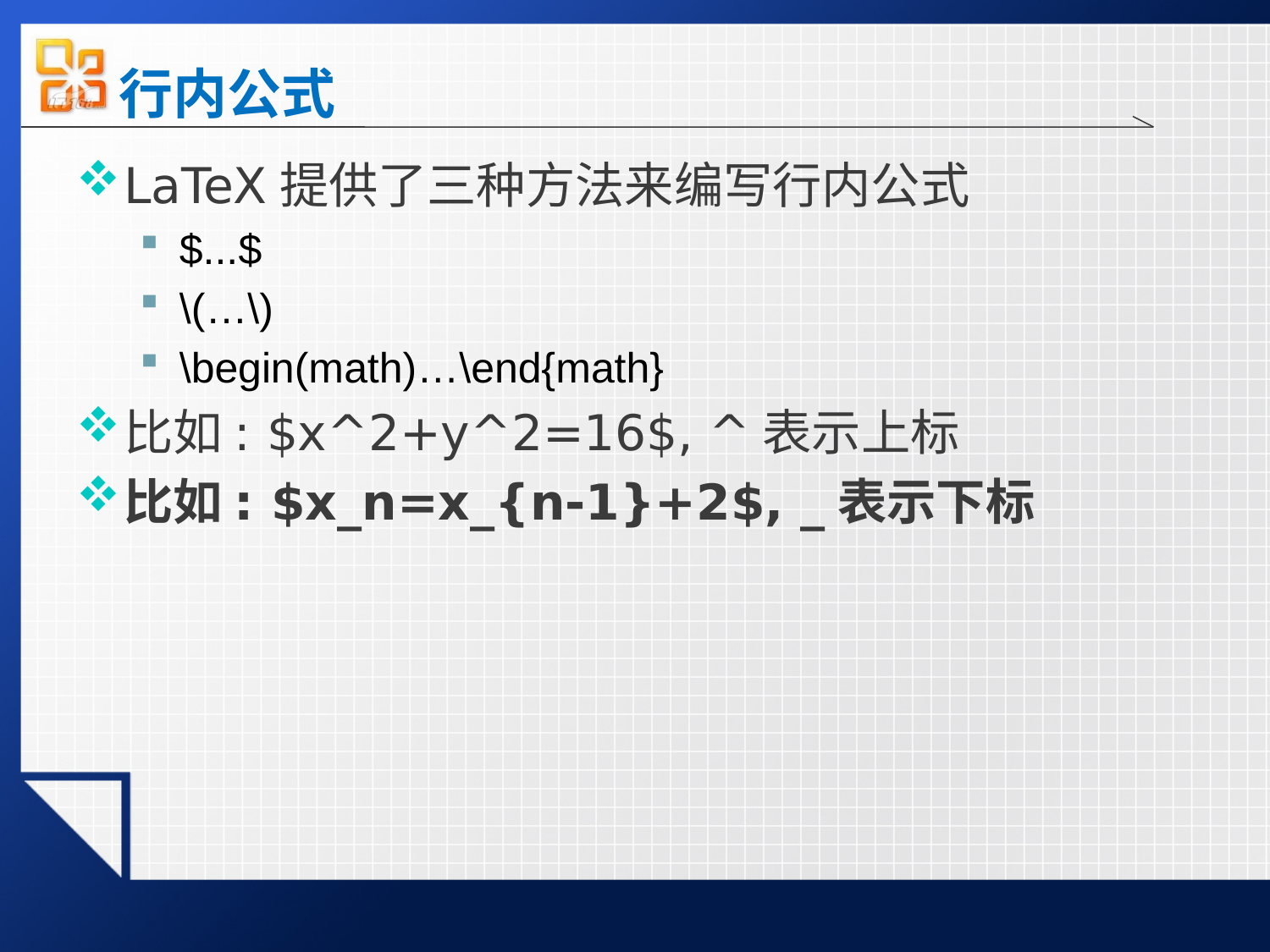

# 行内公式
LaTeX提供了三种方法来编写行内公式
$...$
\(…\)
\begin(math)…\end{math}
比如: $x^2+y^2=16$, ^表示上标
比如: $x_n=x_{n-1}+2$, _表示下标